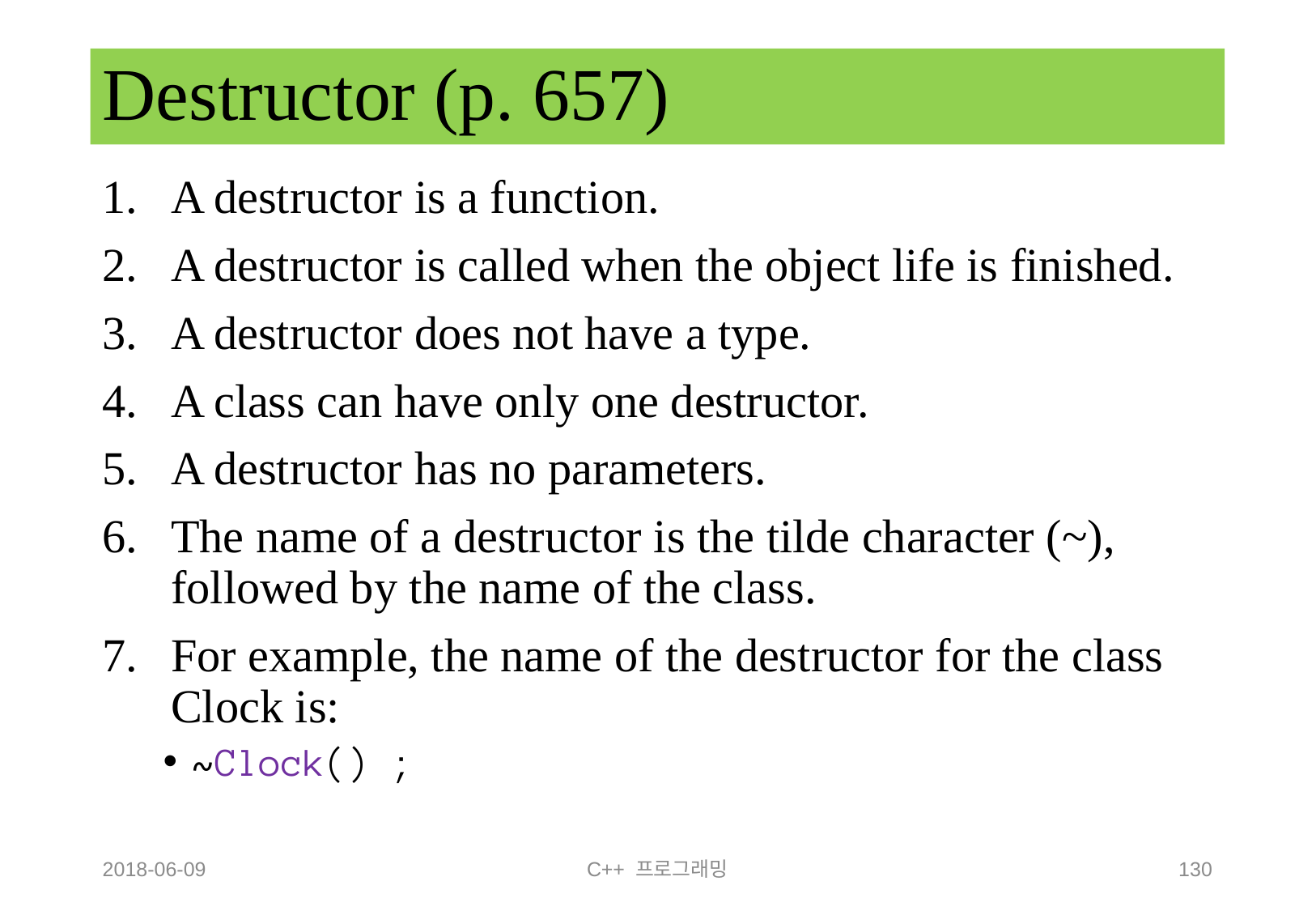

# Destructor (p. 657)
A destructor is a function.
A destructor is called when the object life is finished.
A destructor does not have a type.
A class can have only one destructor.
A destructor has no parameters.
The name of a destructor is the tilde character (~), followed by the name of the class.
For example, the name of the destructor for the class Clock is:
~Clock() ;

2018-06-09
C++ 프로그래밍
130